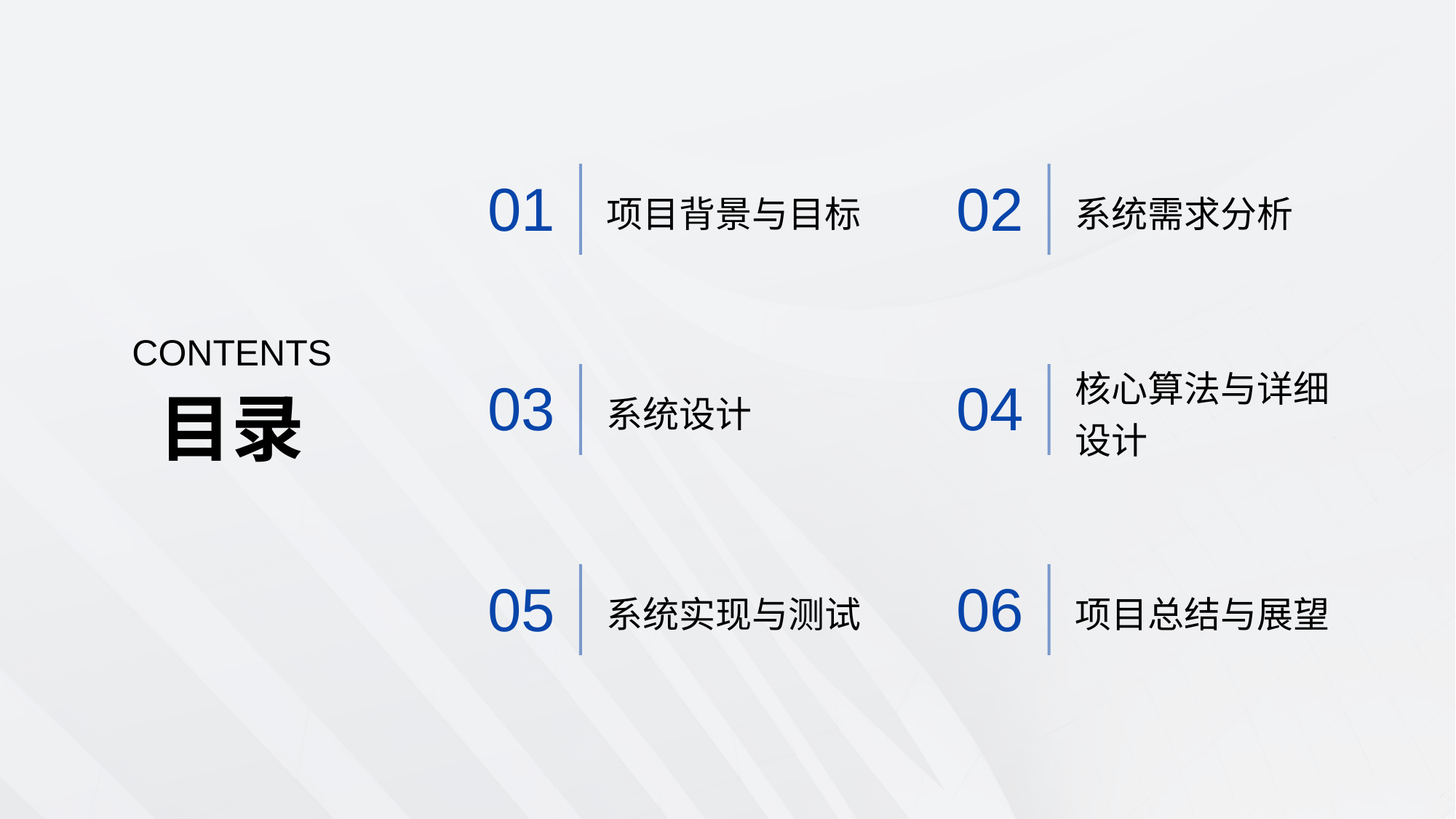

项目背景与目标
系统需求分析

01
02
CONTENTS
系统设计
核心算法与详细设计

03
04
目录
系统实现与测试
项目总结与展望

05
06